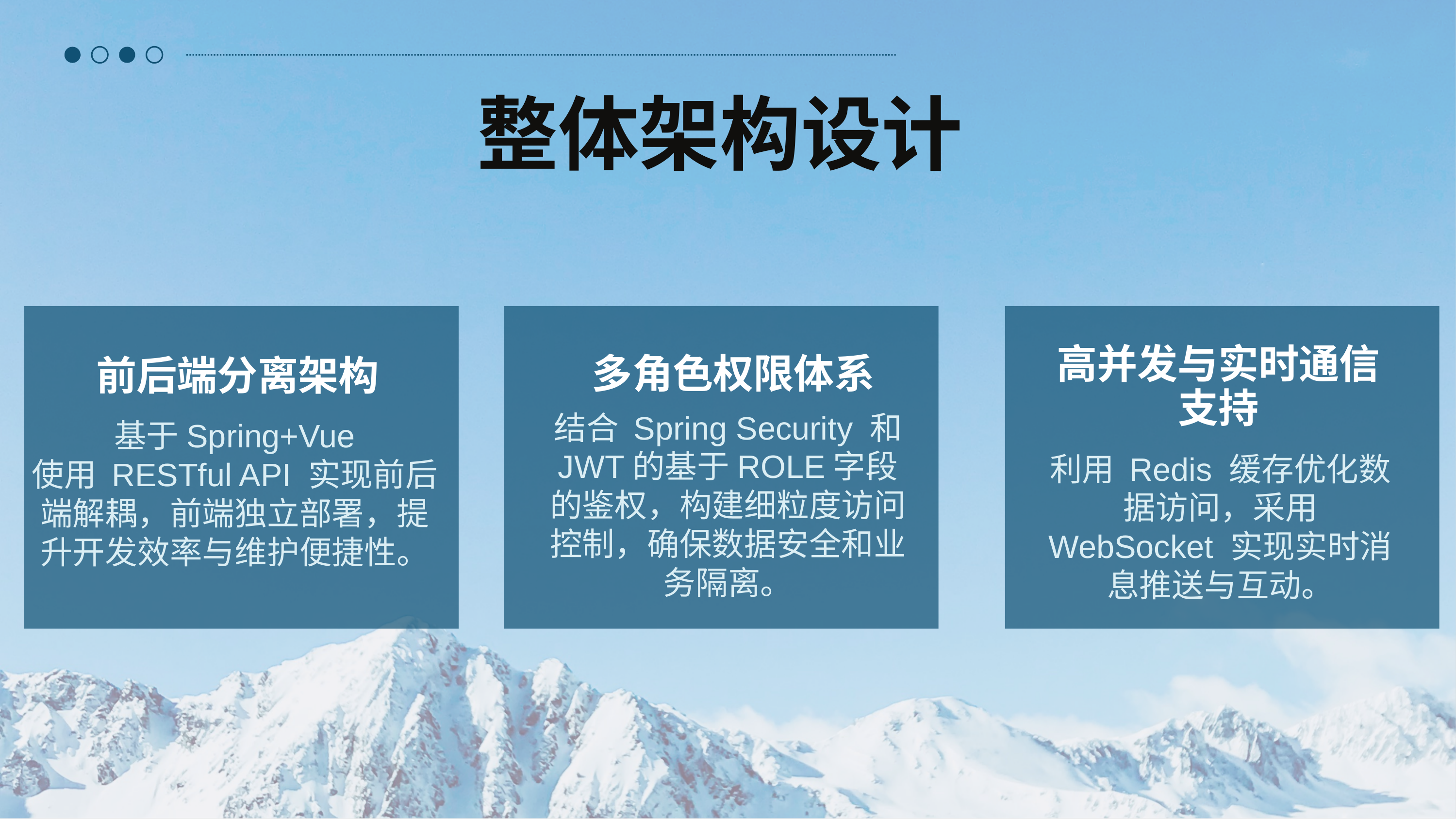

整体架构设计

高并发与实时通信支持
多角色权限体系
前后端分离架构
结合 Spring Security 和 JWT的基于ROLE字段的鉴权，构建细粒度访问控制，确保数据安全和业务隔离。
基于Spring+Vue
使用 RESTful API 实现前后端解耦，前端独立部署，提升开发效率与维护便捷性。
利用 Redis 缓存优化数据访问，采用 WebSocket 实现实时消息推送与互动。